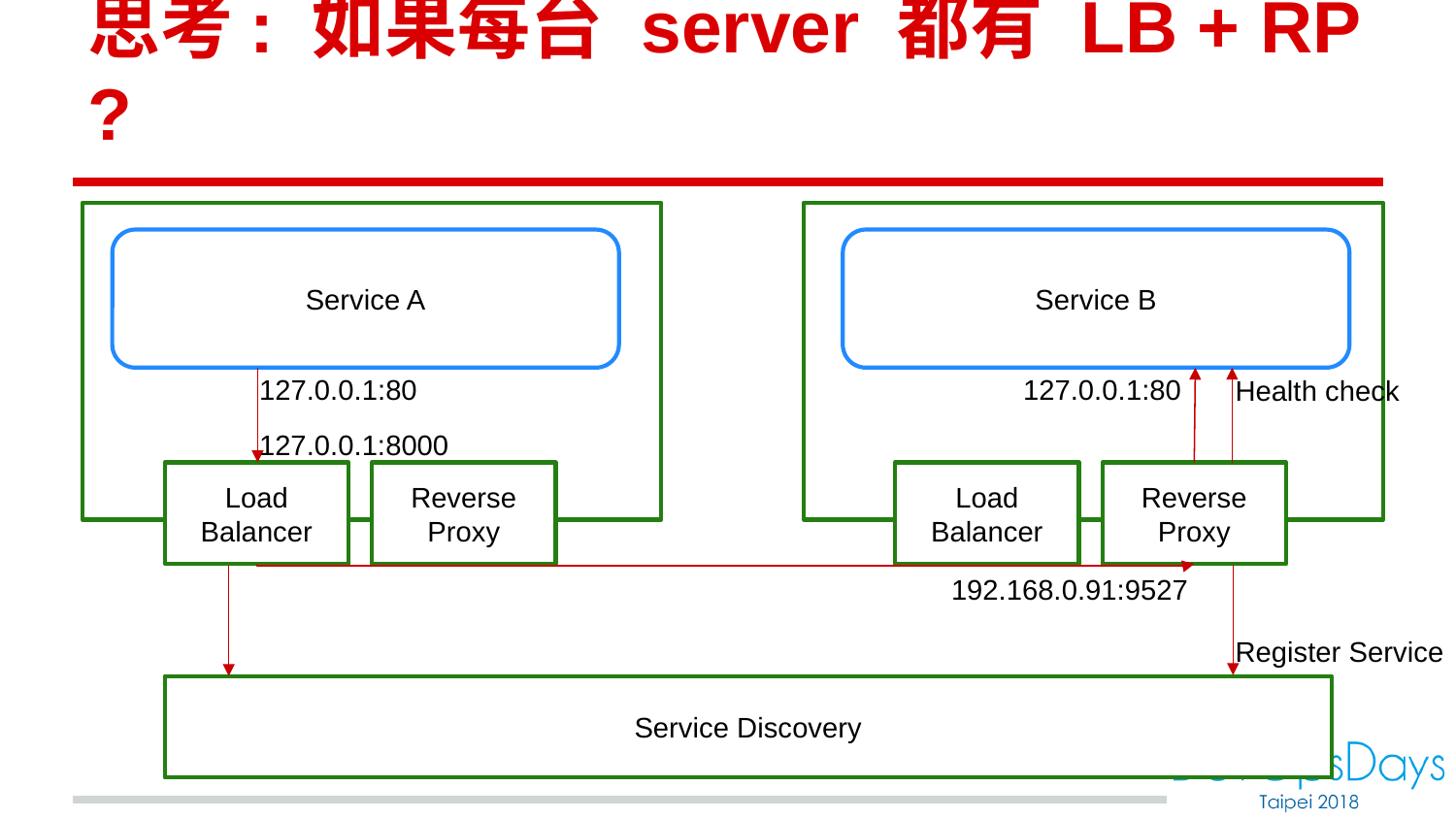

# 思考: 如果每台 server 都有 LB + RP ?

Service A
Service B
127.0.0.1:80
127.0.0.1:80
Health check
127.0.0.1:8000
Load Balancer
Reverse Proxy
Load Balancer
Reverse Proxy
192.168.0.91:9527
Register Service
Service Discovery